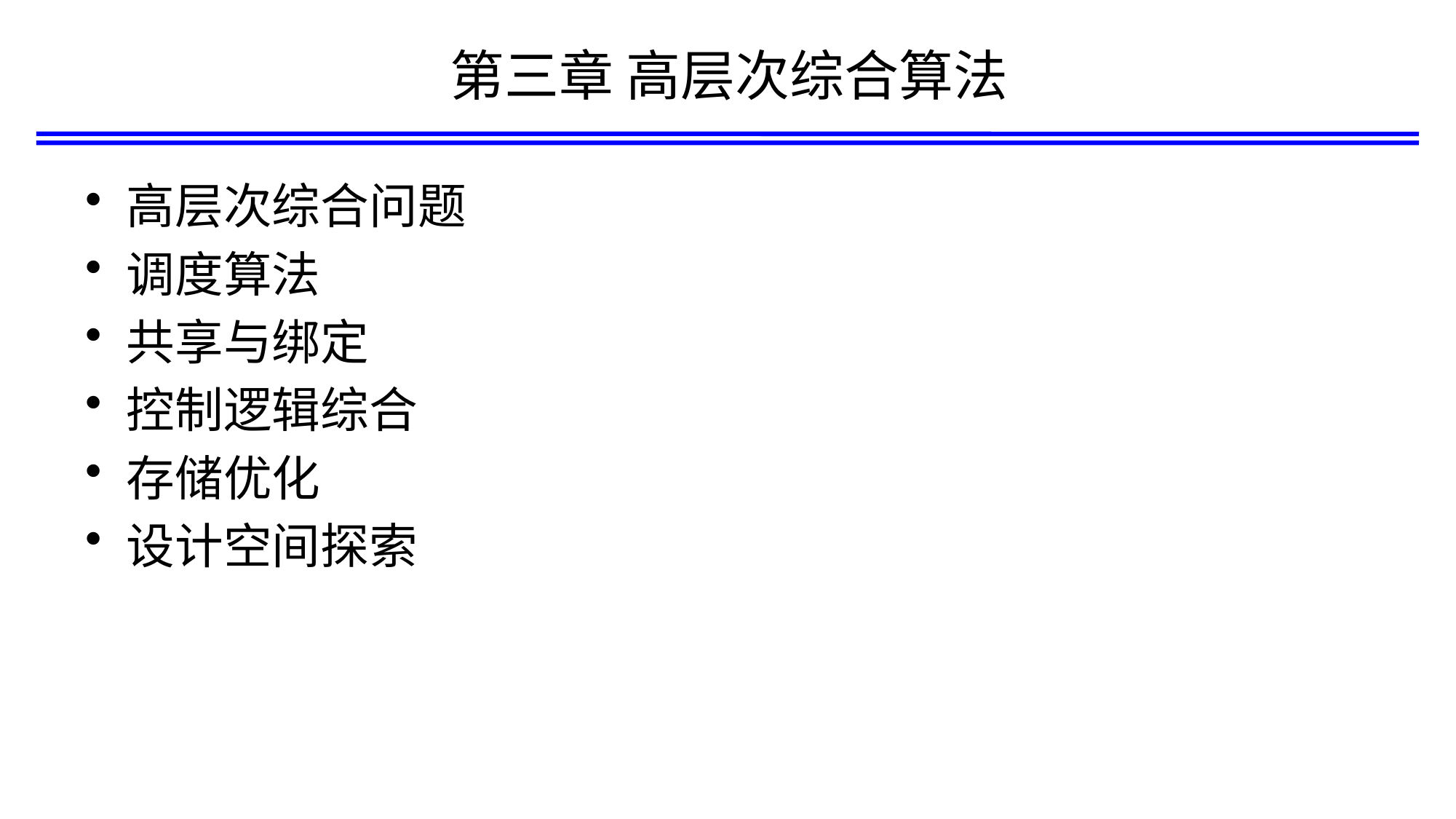

# 第三章 高层次综合算法
高层次综合问题
调度算法
共享与绑定
控制逻辑综合
存储优化
设计空间探索